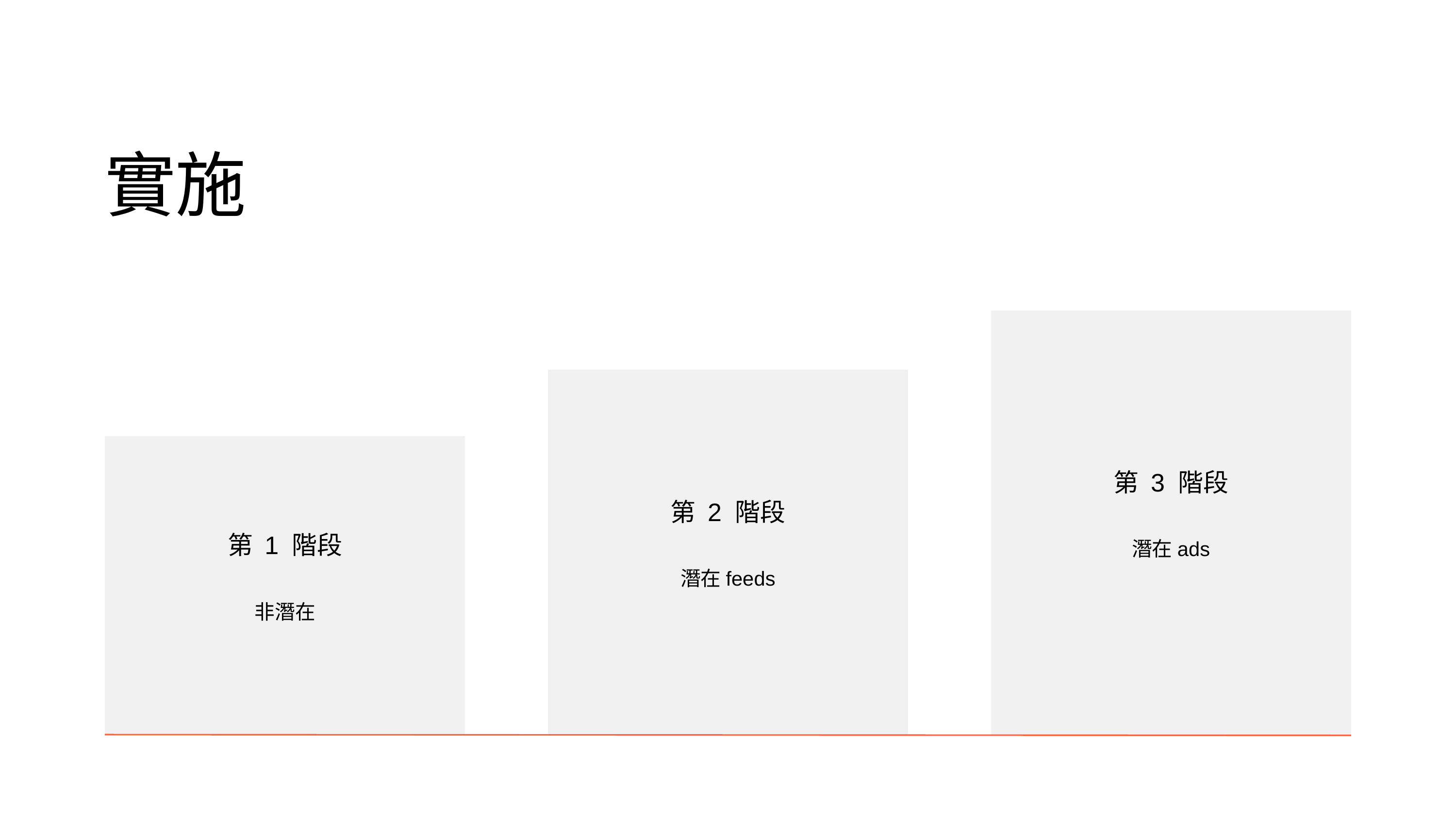

實施

第 3 階段

潛在ads

第 2 階段

潛在feeds

第 1 階段

非潛在